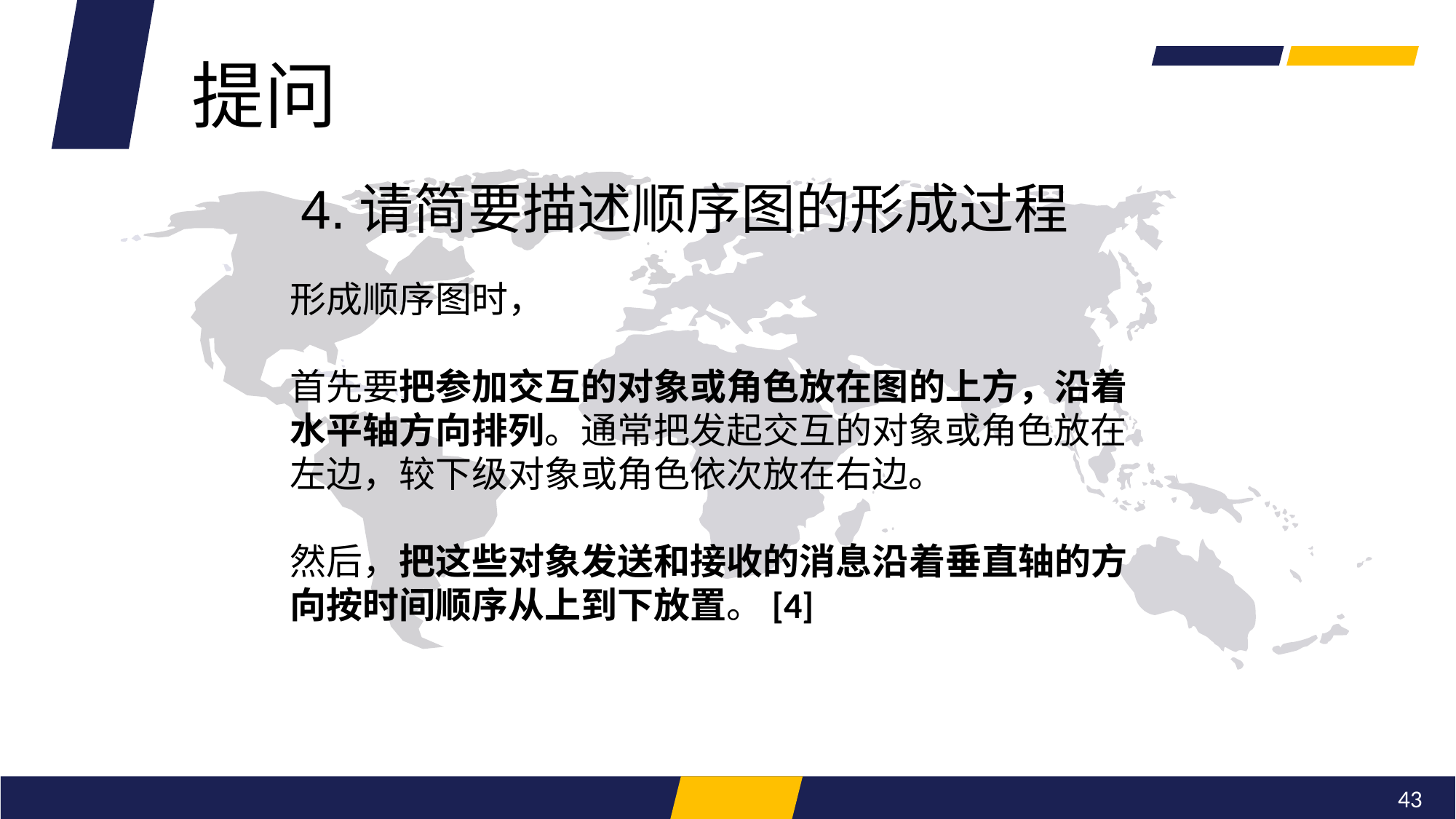

提问

4.请简要描述顺序图的形成过程
形成顺序图时，

首先要把参加交互的对象或角色放在图的上方，沿着水平轴方向排列。通常把发起交互的对象或角色放在左边，较下级对象或角色依次放在右边。

然后，把这些对象发送和接收的消息沿着垂直轴的方向按时间顺序从上到下放置。[4]

43